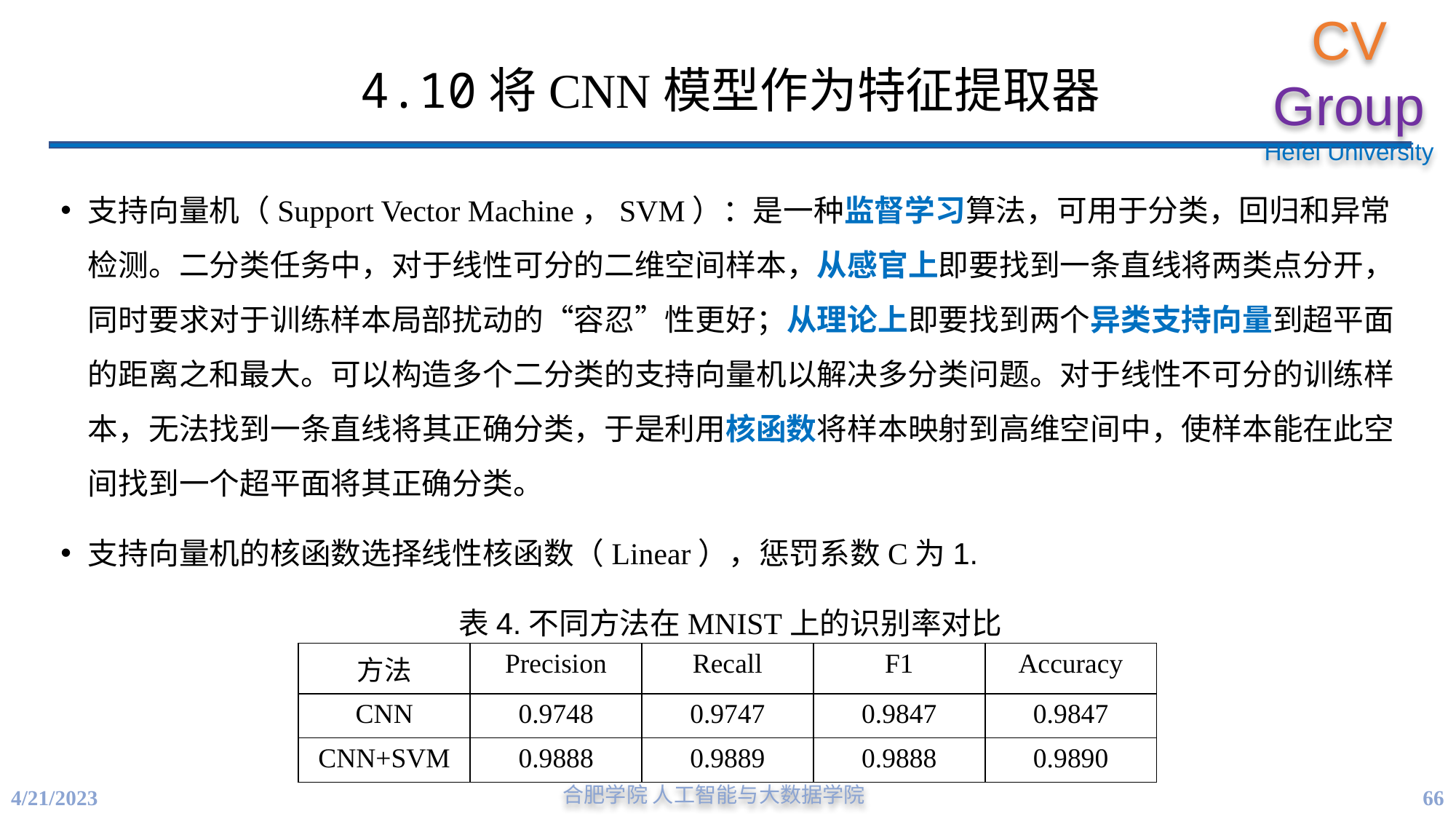

# 4.10将CNN模型作为特征提取器
支持向量机（Support Vector Machine，SVM）：是一种监督学习算法，可用于分类，回归和异常检测。二分类任务中，对于线性可分的二维空间样本，从感官上即要找到一条直线将两类点分开，同时要求对于训练样本局部扰动的“容忍”性更好；从理论上即要找到两个异类支持向量到超平面的距离之和最大。可以构造多个二分类的支持向量机以解决多分类问题。对于线性不可分的训练样本，无法找到一条直线将其正确分类，于是利用核函数将样本映射到高维空间中，使样本能在此空间找到一个超平面将其正确分类。
支持向量机的核函数选择线性核函数（Linear），惩罚系数C为1.
表4.不同方法在MNIST上的识别率对比
| 方法 | Precision | Recall | F1 | Accuracy |
| --- | --- | --- | --- | --- |
| CNN | 0.9748 | 0.9747 | 0.9847 | 0.9847 |
| CNN+SVM | 0.9888 | 0.9889 | 0.9888 | 0.9890 |
66
4/21/2023
合肥学院 人工智能与大数据学院